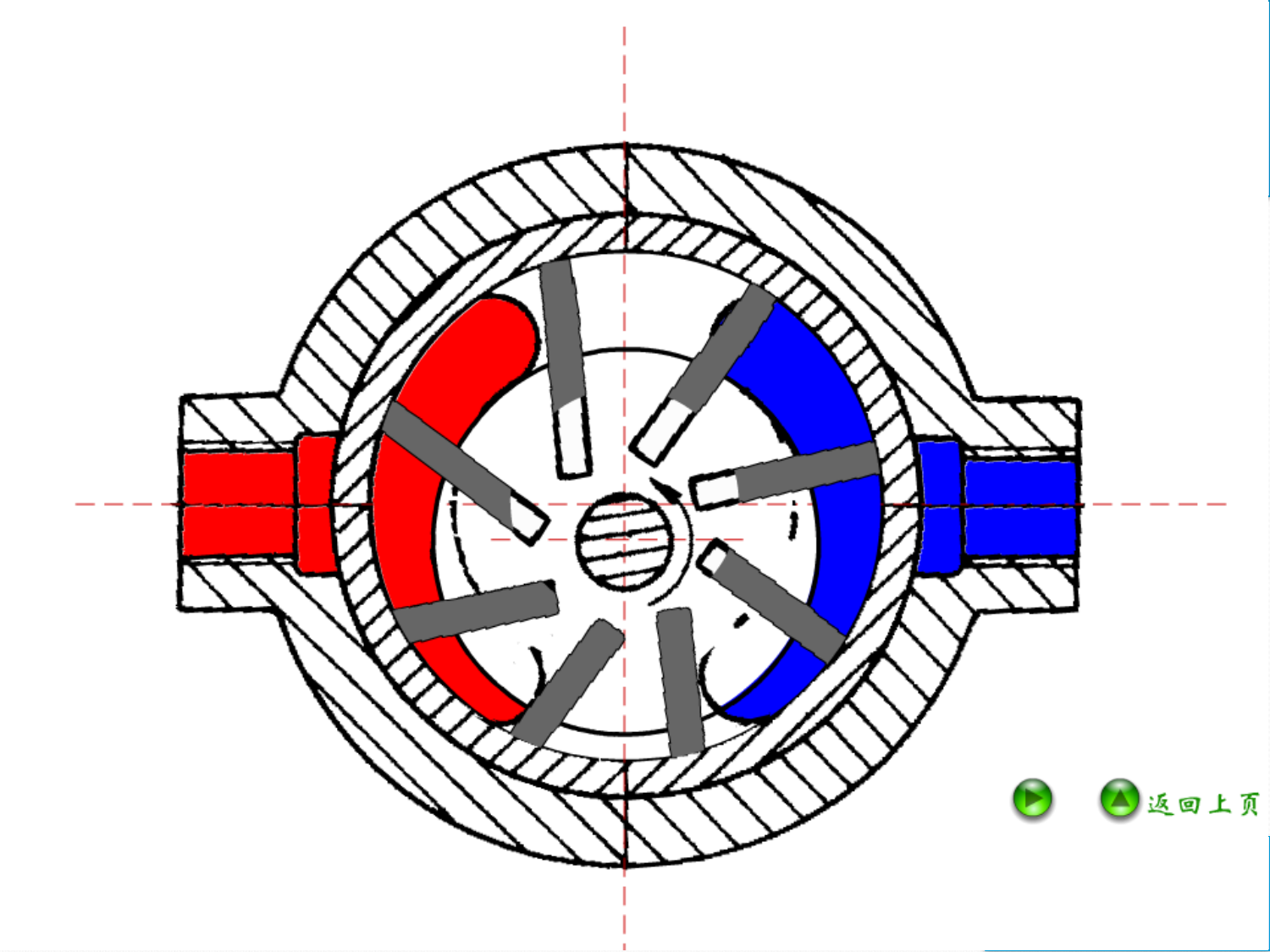

定子移动可改变其偏心距的大小和方向，可以改变泵的排量和吸、压油方向。

单作用叶片泵

9